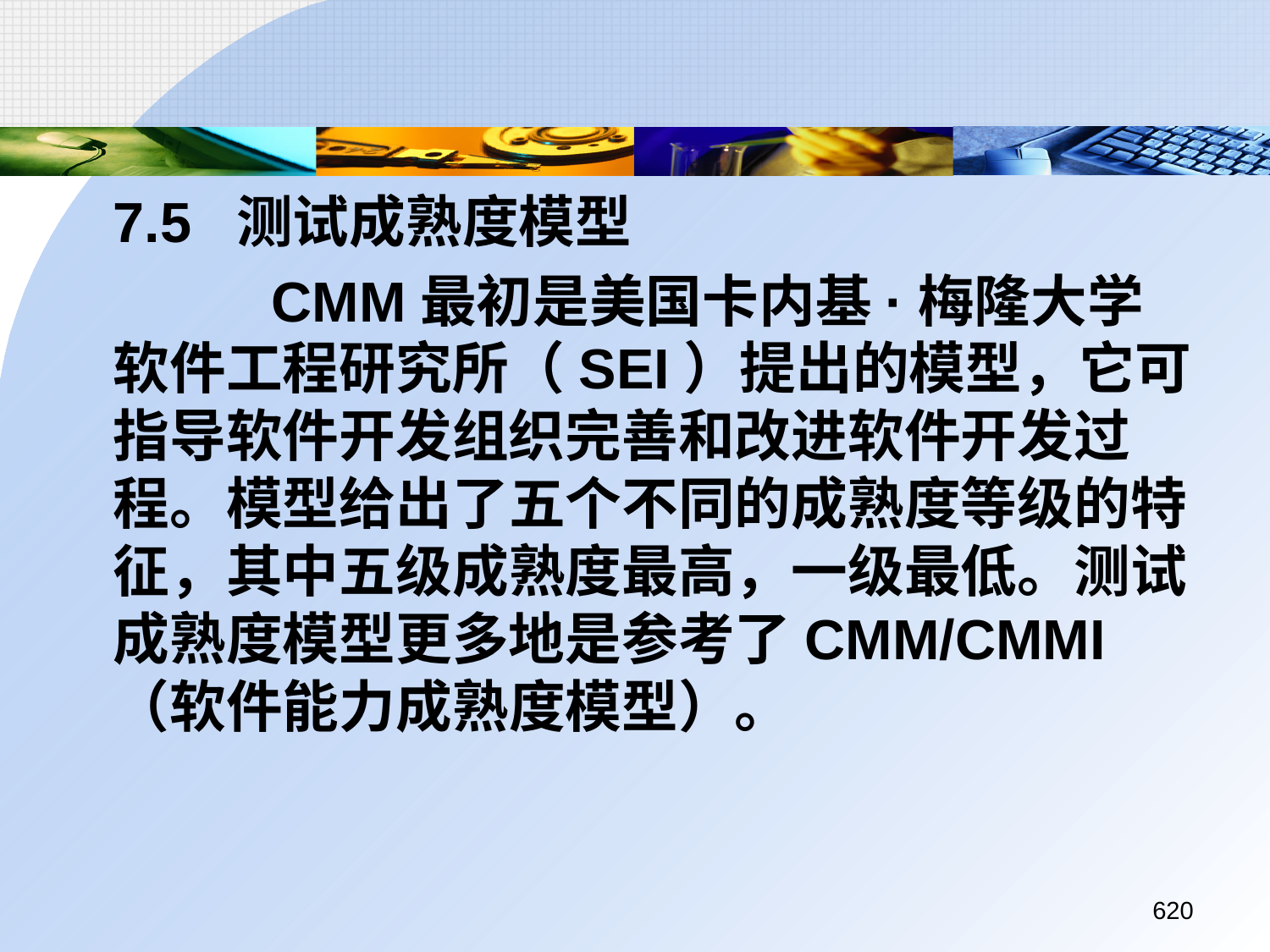

7.5  测试成熟度模型
		  CMM最初是美国卡内基·梅隆大学软件工程研究所（SEI）提出的模型，它可指导软件开发组织完善和改进软件开发过程。模型给出了五个不同的成熟度等级的特征，其中五级成熟度最高，一级最低。测试成熟度模型更多地是参考了CMM/CMMI（软件能力成熟度模型）。
620